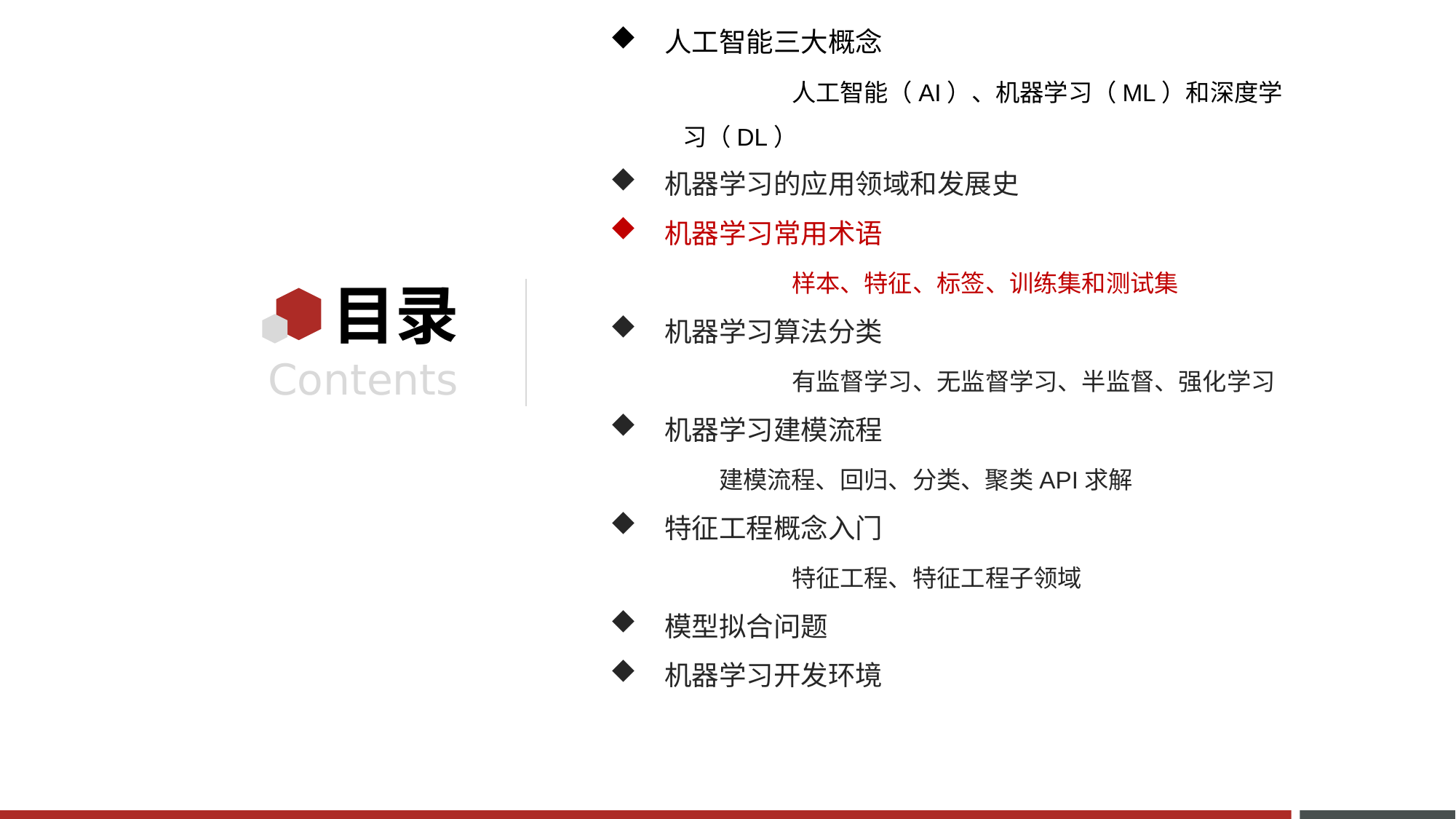

人工智能三大概念
	人工智能（AI）、机器学习（ML）和深度学习（DL）
机器学习的应用领域和发展史
机器学习常用术语
	样本、特征、标签、训练集和测试集
机器学习算法分类
	有监督学习、无监督学习、半监督、强化学习
机器学习建模流程
	建模流程、回归、分类、聚类API求解
特征工程概念入门
	特征工程、特征工程子领域
模型拟合问题
机器学习开发环境